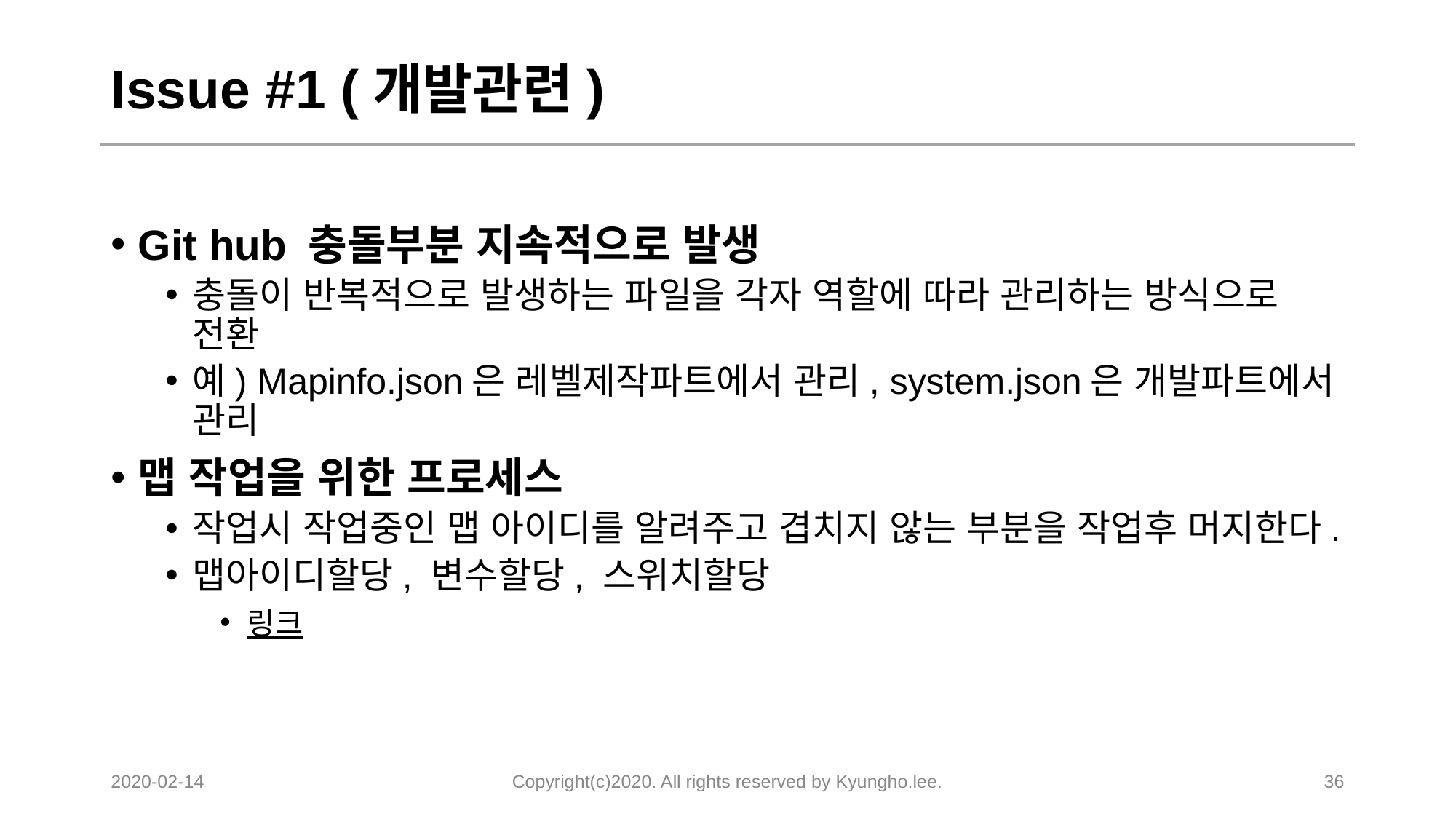

# Issue #1 (개발관련)
Git hub 충돌부분 지속적으로 발생
충돌이 반복적으로 발생하는 파일을 각자 역할에 따라 관리하는 방식으로 전환
예) Mapinfo.json은 레벨제작파트에서 관리, system.json은 개발파트에서 관리
맵 작업을 위한 프로세스
작업시 작업중인 맵 아이디를 알려주고 겹치지 않는 부분을 작업후 머지한다.
맵아이디할당, 변수할당, 스위치할당
링크
2020-02-14
Copyright(c)2020. All rights reserved by Kyungho.lee.
36